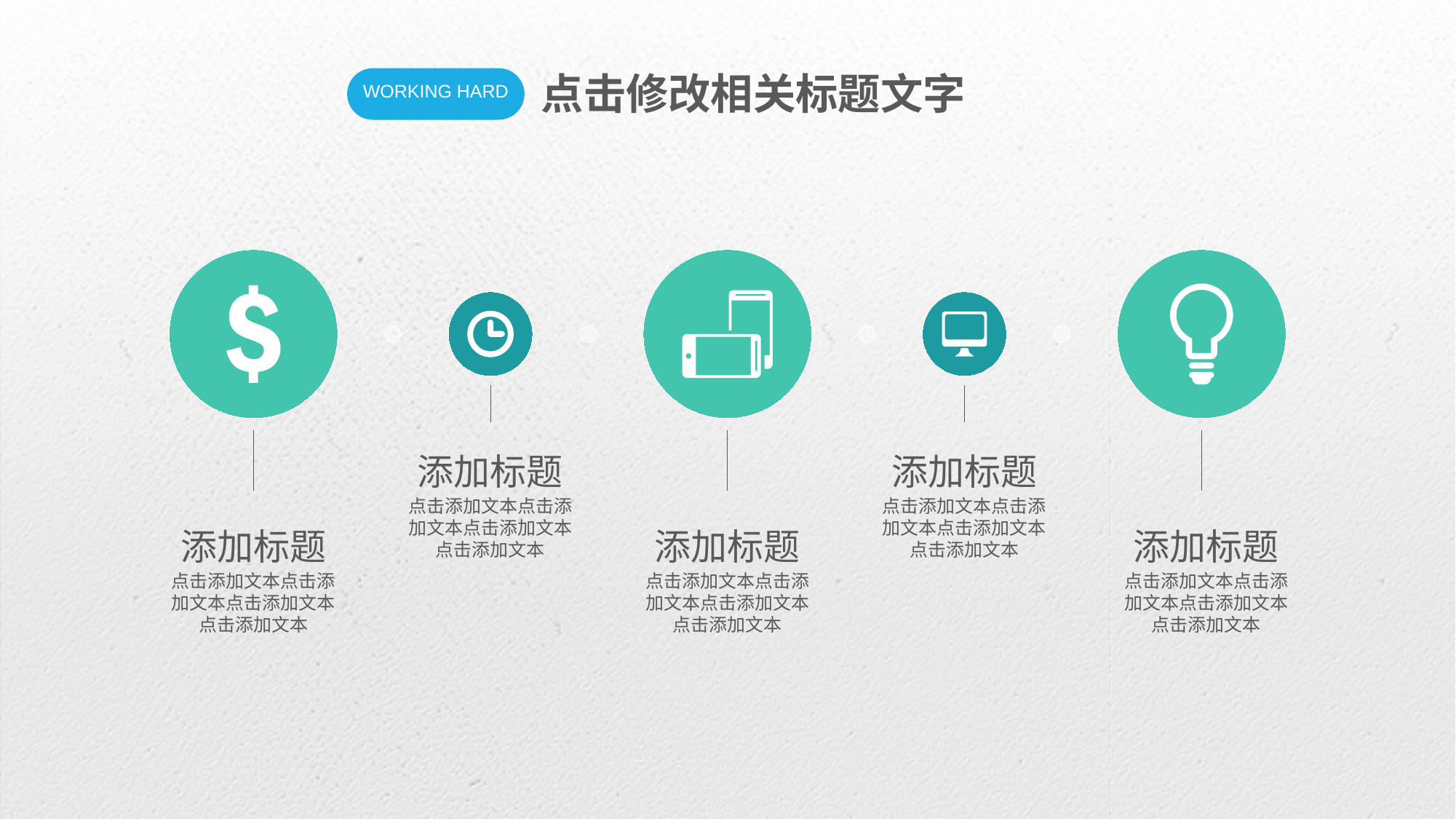

点击修改相关标题文字

添加标题
添加标题

点击添加文本点击添加文本点击添加文本点击添加文本
点击添加文本点击添加文本点击添加文本点击添加文本
添加标题
添加标题
添加标题
点击添加文本点击添加文本点击添加文本点击添加文本
点击添加文本点击添加文本点击添加文本点击添加文本
点击添加文本点击添加文本点击添加文本点击添加文本